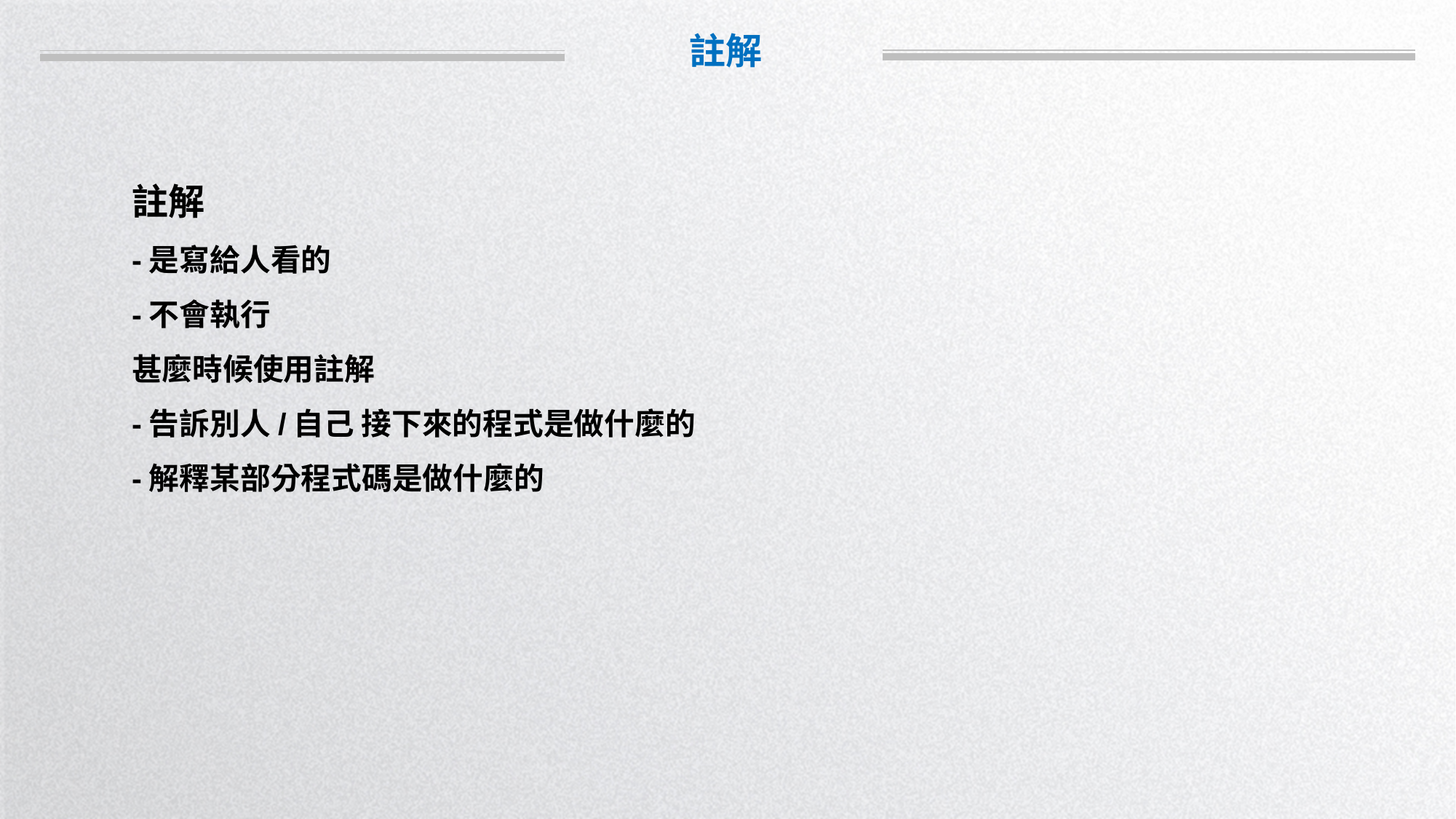

註解
註解
-是寫給人看的
-不會執行
甚麼時候使用註解
-告訴別人/自己 接下來的程式是做什麼的
-解釋某部分程式碼是做什麼的